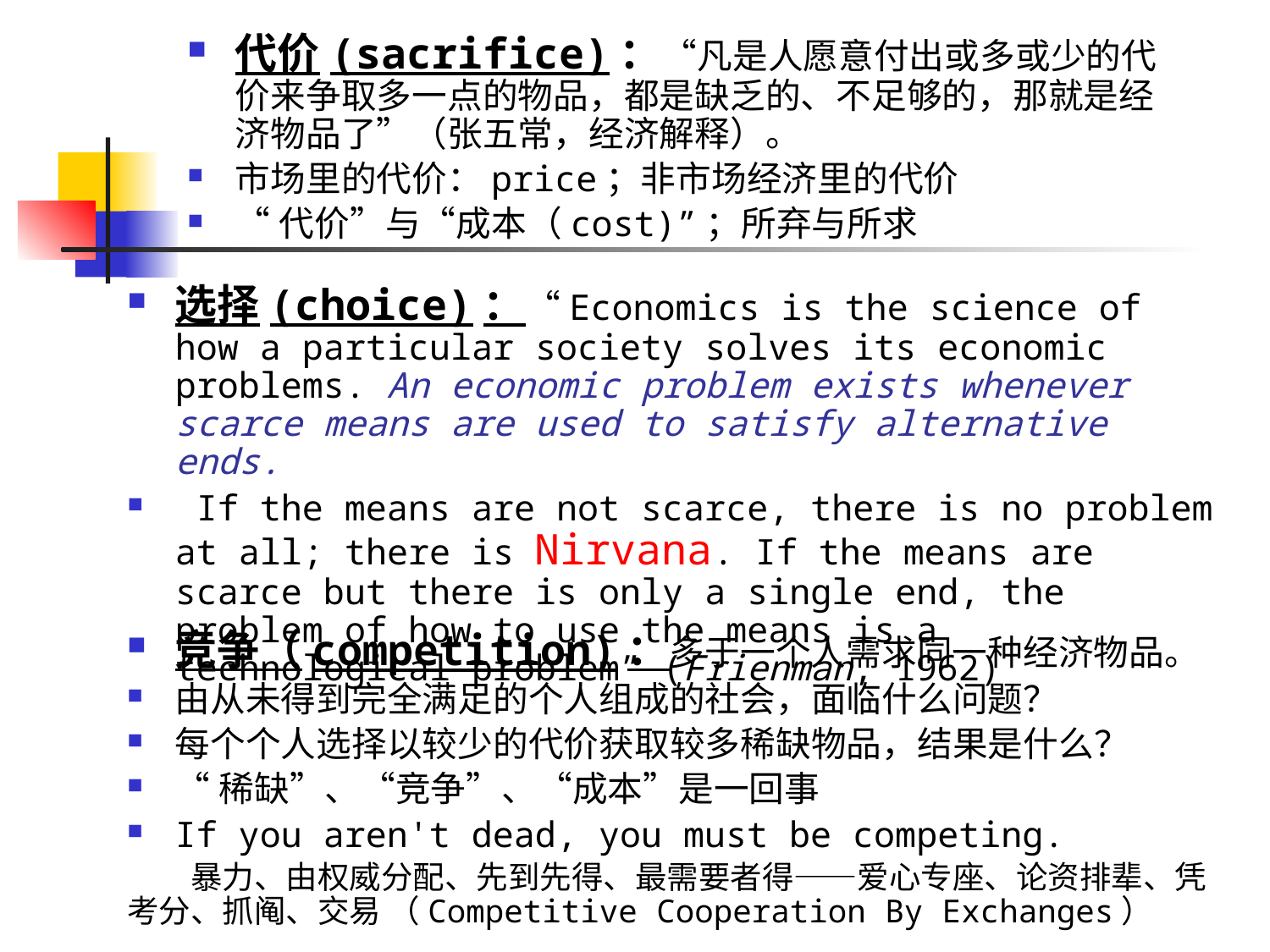

代价(sacrifice)：“凡是人愿意付出或多或少的代价来争取多一点的物品，都是缺乏的、不足够的，那就是经济物品了”（张五常，经济解释）。
市场里的代价：price；非市场经济里的代价
“代价”与“成本（cost)”；所弃与所求
选择(choice)：“Economics is the science of how a particular society solves its economic problems. An economic problem exists whenever scarce means are used to satisfy alternative ends.
 If the means are not scarce, there is no problem at all; there is Nirvana. If the means are scarce but there is only a single end, the problem of how to use the means is a technological problem” (Frienman, 1962)

竞争（competition)：多于一个人需求同一种经济物品。
由从未得到完全满足的个人组成的社会，面临什么问题？
每个个人选择以较少的代价获取较多稀缺物品，结果是什么？
“稀缺”、“竞争”、“成本”是一回事
If you aren't dead, you must be competing.
暴力、由权威分配、先到先得、最需要者得——爱心专座、论资排辈、凭考分、抓阄、交易 （Competitive Cooperation By Exchanges）